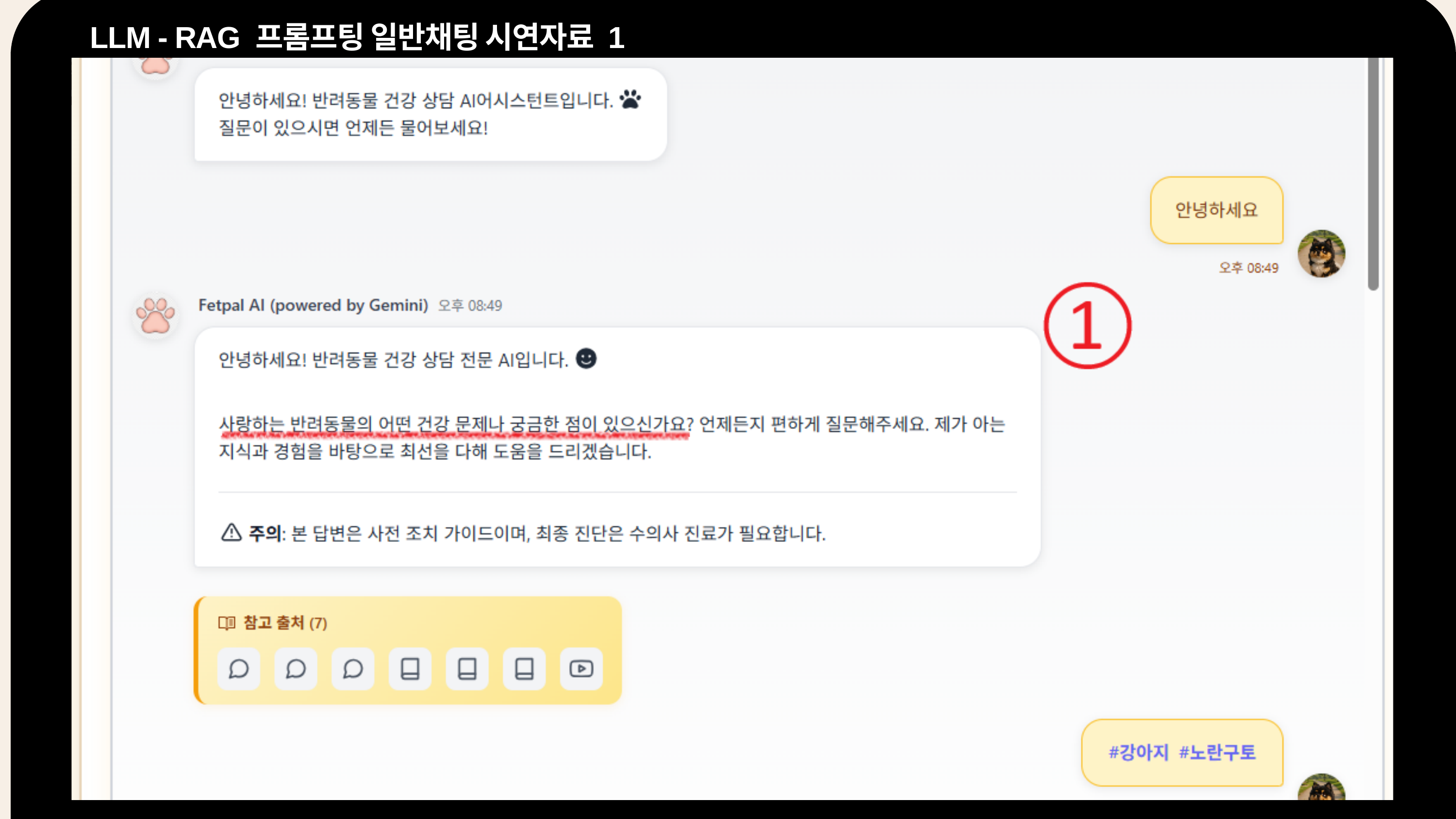

LLM - RAG 프롬프팅 일반채팅 시연자료 1